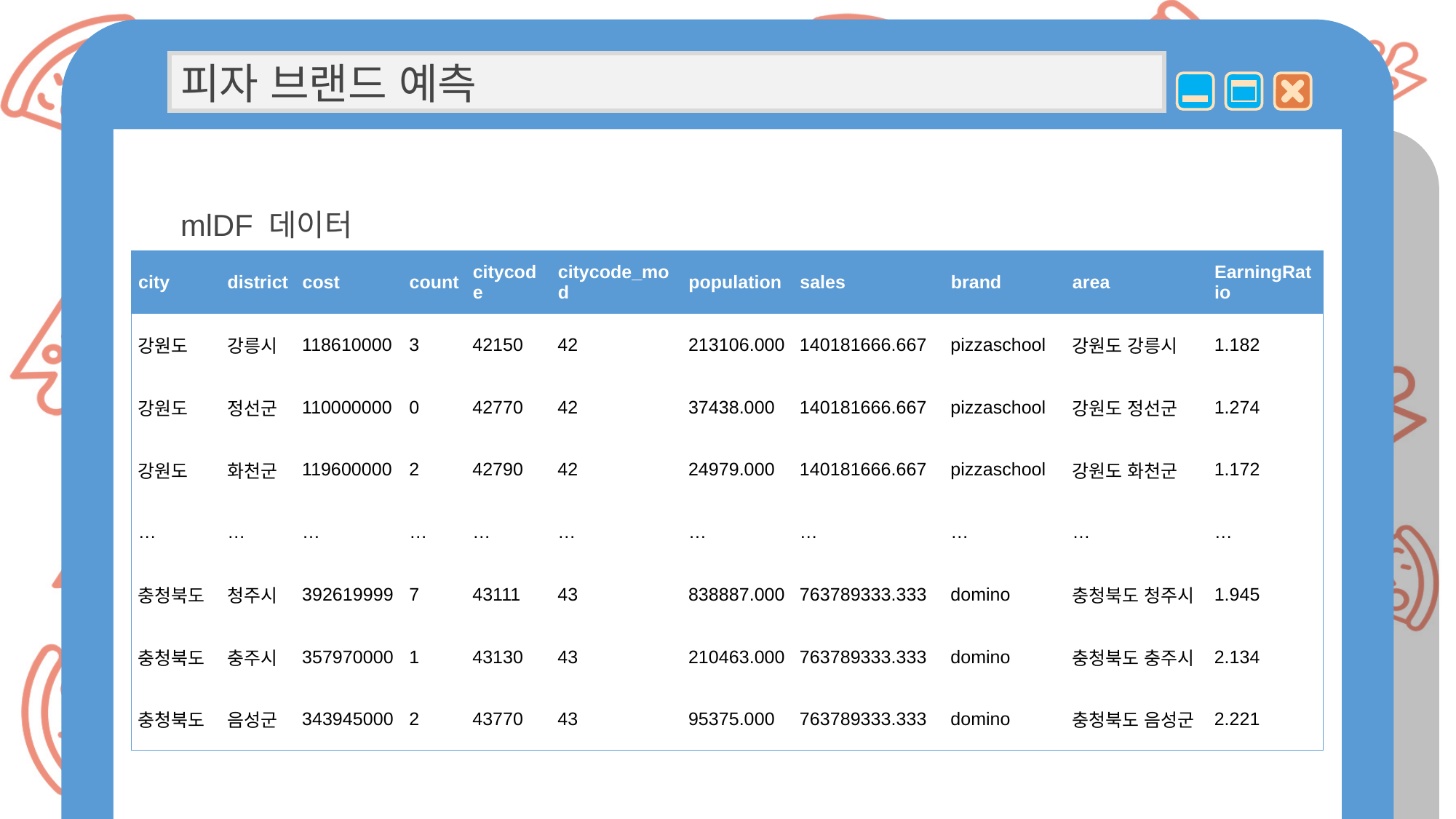

피자 브랜드 예측

mlDF 데이터
| city | district | cost | count | citycode | citycode\_mod | population | sales | brand | area | EarningRatio |
| --- | --- | --- | --- | --- | --- | --- | --- | --- | --- | --- |
| 강원도 | 강릉시 | 118610000 | 3 | 42150 | 42 | 213106.000 | 140181666.667 | pizzaschool | 강원도 강릉시 | 1.182 |
| 강원도 | 정선군 | 110000000 | 0 | 42770 | 42 | 37438.000 | 140181666.667 | pizzaschool | 강원도 정선군 | 1.274 |
| 강원도 | 화천군 | 119600000 | 2 | 42790 | 42 | 24979.000 | 140181666.667 | pizzaschool | 강원도 화천군 | 1.172 |
| … | … | … | … | … | … | … | … | … | … | … |
| 충청북도 | 청주시 | 392619999 | 7 | 43111 | 43 | 838887.000 | 763789333.333 | domino | 충청북도 청주시 | 1.945 |
| 충청북도 | 충주시 | 357970000 | 1 | 43130 | 43 | 210463.000 | 763789333.333 | domino | 충청북도 충주시 | 2.134 |
| 충청북도 | 음성군 | 343945000 | 2 | 43770 | 43 | 95375.000 | 763789333.333 | domino | 충청북도 음성군 | 2.221 |